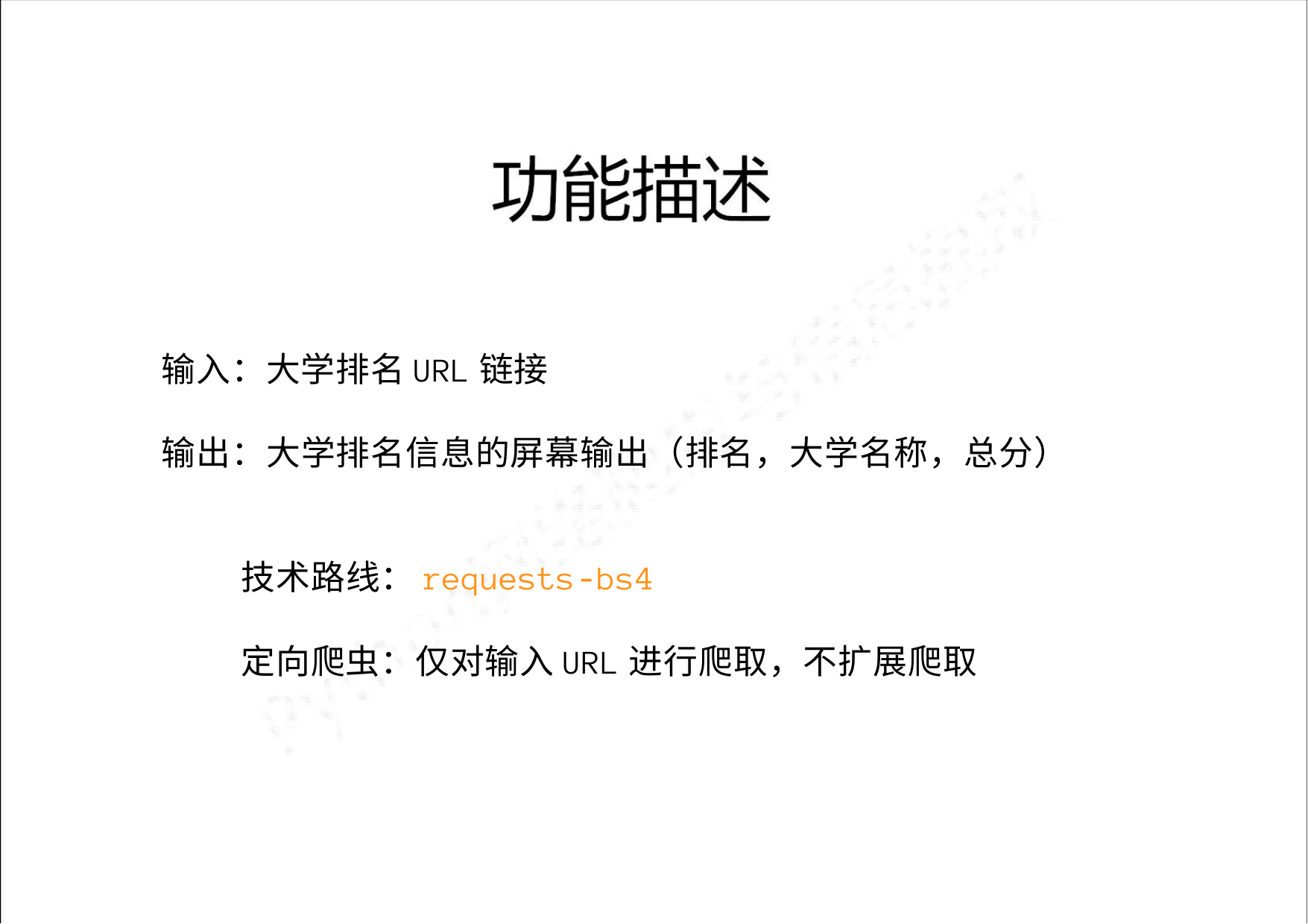

输入：大学排名URL链接
输出：大学排名信息的屏幕输出（排名，大学名称，总分）
技术路线：requests‐bs4
定向爬虫：仅对输入URL进行爬取，不扩展爬取